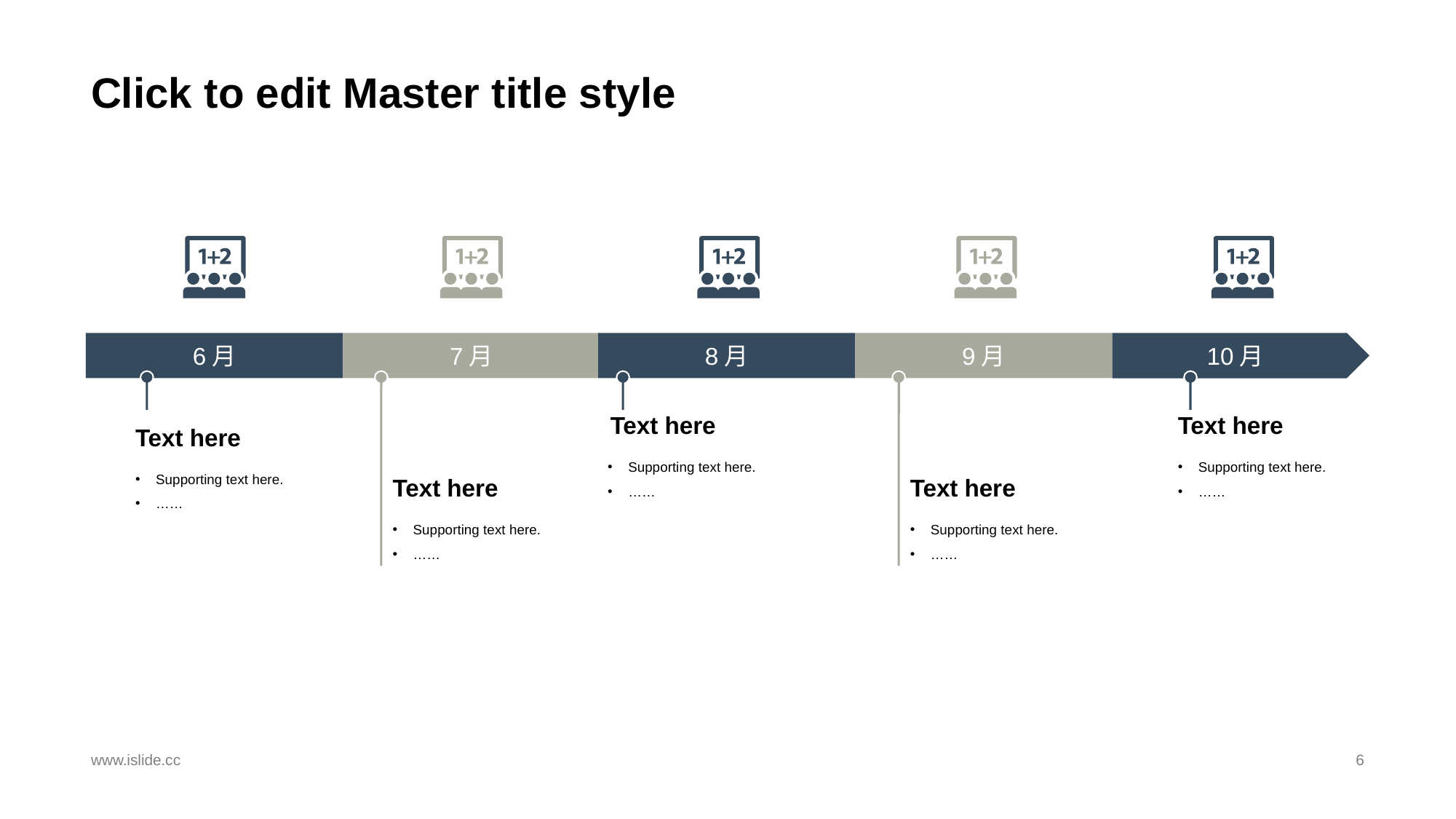

# Click to edit Master title style

6月
7月
8月
9月
10月

Text here
Text here
Text here
Supporting text here.
……
Supporting text here.
……
Supporting text here.
……
Text here
Text here
Supporting text here.
……
Supporting text here.
……
www.islide.cc
6